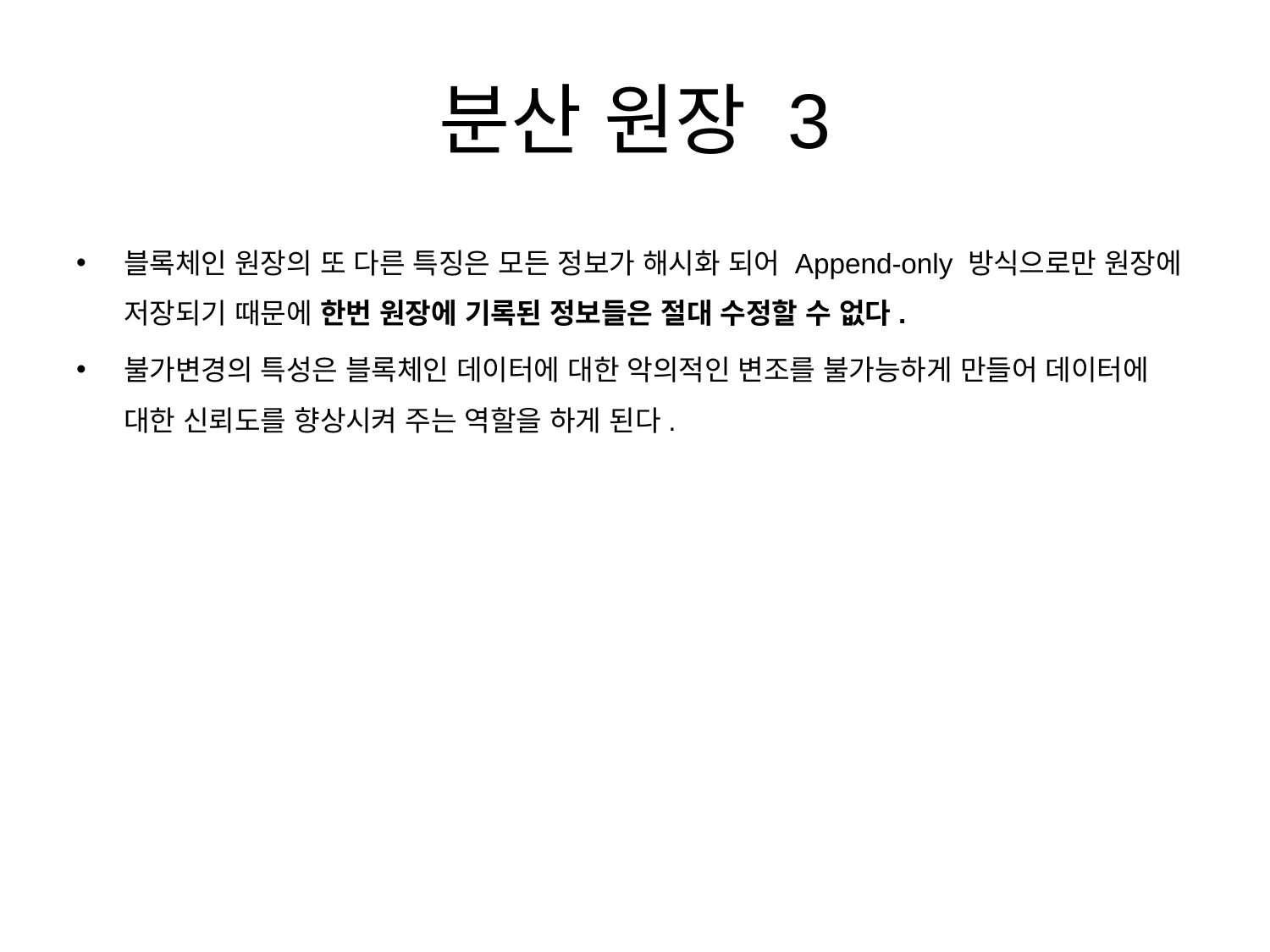

# 분산 원장 3
블록체인 원장의 또 다른 특징은 모든 정보가 해시화 되어 Append-only 방식으로만 원장에 저장되기 때문에 한번 원장에 기록된 정보들은 절대 수정할 수 없다.
불가변경의 특성은 블록체인 데이터에 대한 악의적인 변조를 불가능하게 만들어 데이터에 대한 신뢰도를 향상시켜 주는 역할을 하게 된다.